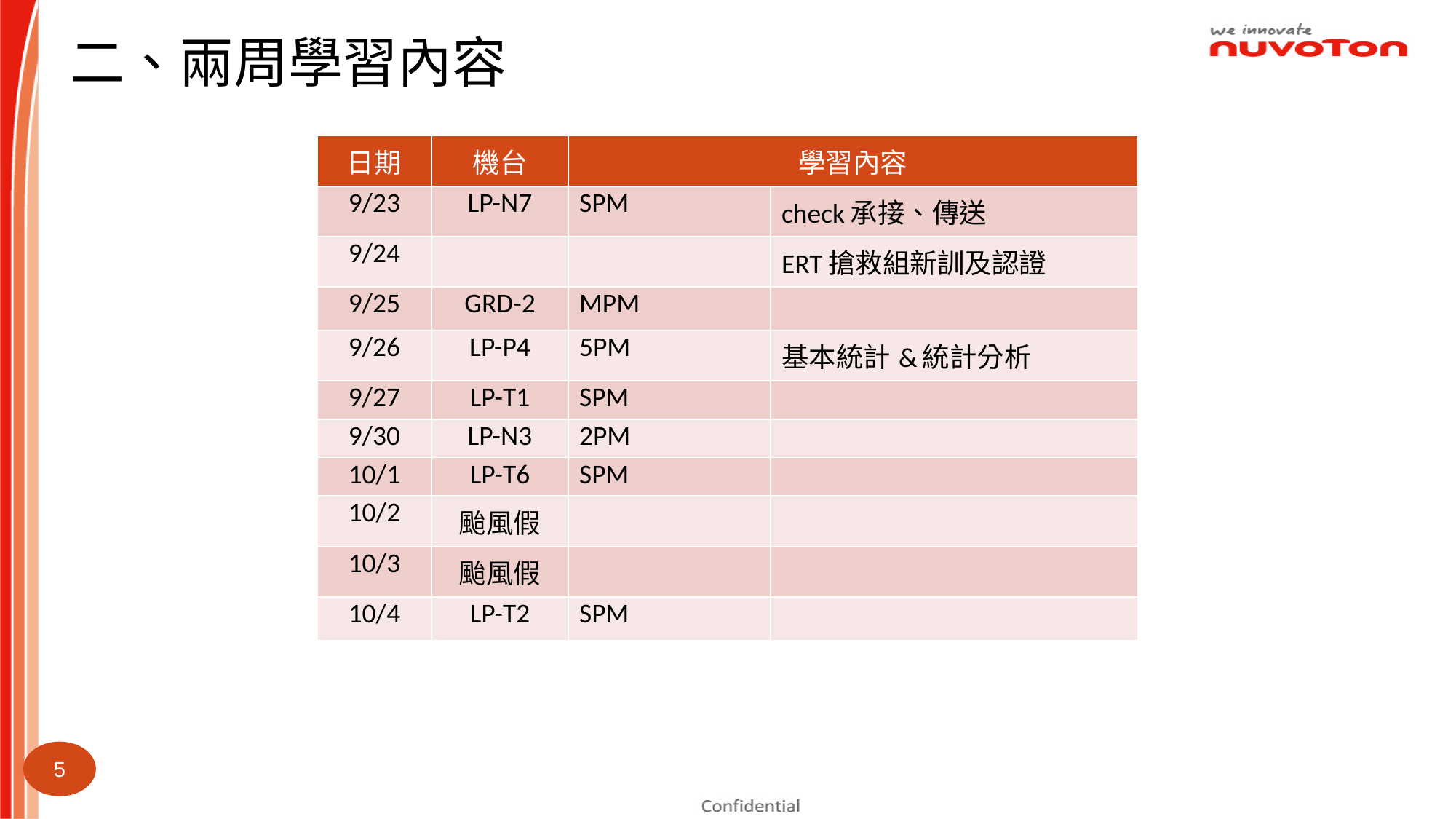

二、兩周學習內容
| 日期 | 機台 | 學習內容 |  |
| --- | --- | --- | --- |
| 9/23 | LP-N7 | SPM | check承接、傳送 |
| 9/24 |  |  | ERT搶救組新訓及認證 |
| 9/25 | GRD-2 | MPM |  |
| 9/26 | LP-P4 | 5PM | 基本統計&統計分析 |
| 9/27 | LP-T1 | SPM |  |
| 9/30 | LP-N3 | 2PM |  |
| 10/1 | LP-T6 | SPM |  |
| 10/2 | 颱風假 |  |  |
| 10/3 | 颱風假 |  |  |
| 10/4 | LP-T2 | SPM |  |
2024.06.03 ~ 2024.06.14
5